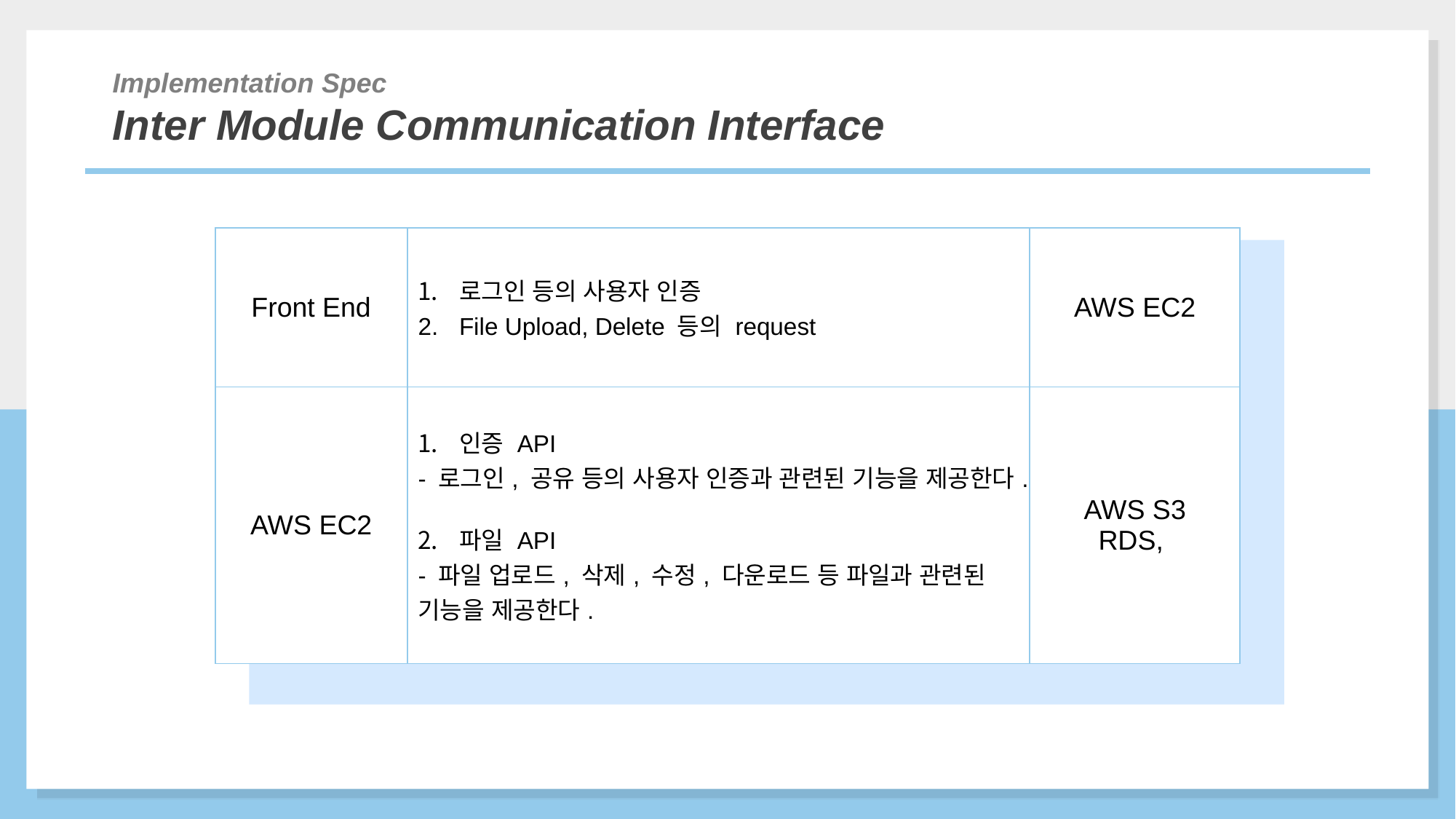

Implementation Spec
Inter Module Communication Interface
| Front End | 로그인 등의 사용자 인증 File Upload, Delete 등의 request | AWS EC2 |
| --- | --- | --- |
| AWS EC2 | 인증 API - 로그인, 공유 등의 사용자 인증과 관련된 기능을 제공한다. 파일 API - 파일 업로드, 삭제, 수정, 다운로드 등 파일과 관련된 기능을 제공한다. | AWS S3 RDS, |